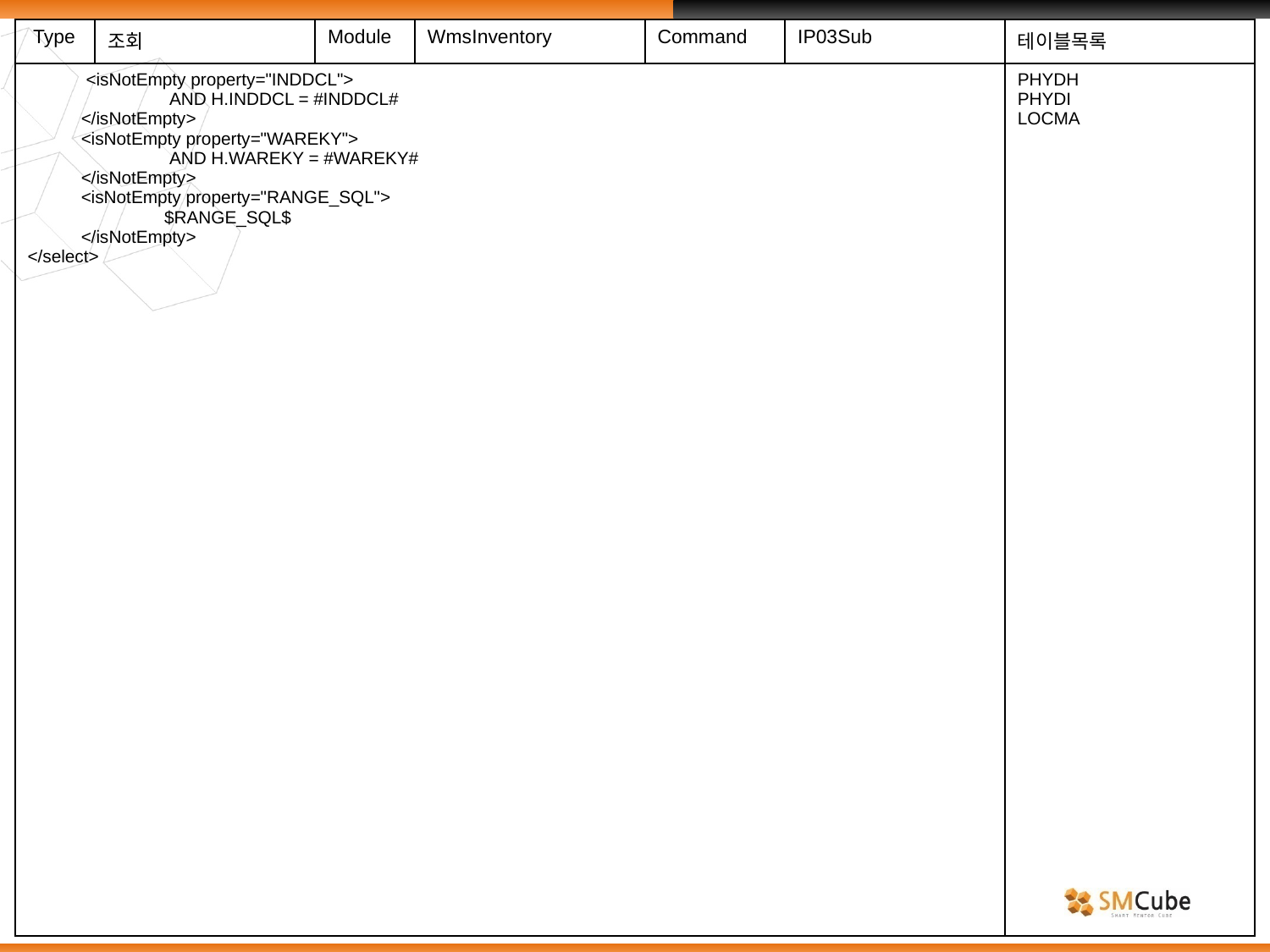

| Type | 조회 | Module | WmsInventory | Command | IP03Sub | 테이블목록 |
| --- | --- | --- | --- | --- | --- | --- |
| <isNotEmpty property="INDDCL"> AND H.INDDCL = #INDDCL# </isNotEmpty> <isNotEmpty property="WAREKY"> AND H.WAREKY = #WAREKY# </isNotEmpty> <isNotEmpty property="RANGE\_SQL"> $RANGE\_SQL$ </isNotEmpty> </select> |  |  |  |  |  | PHYDH PHYDI LOCMA |